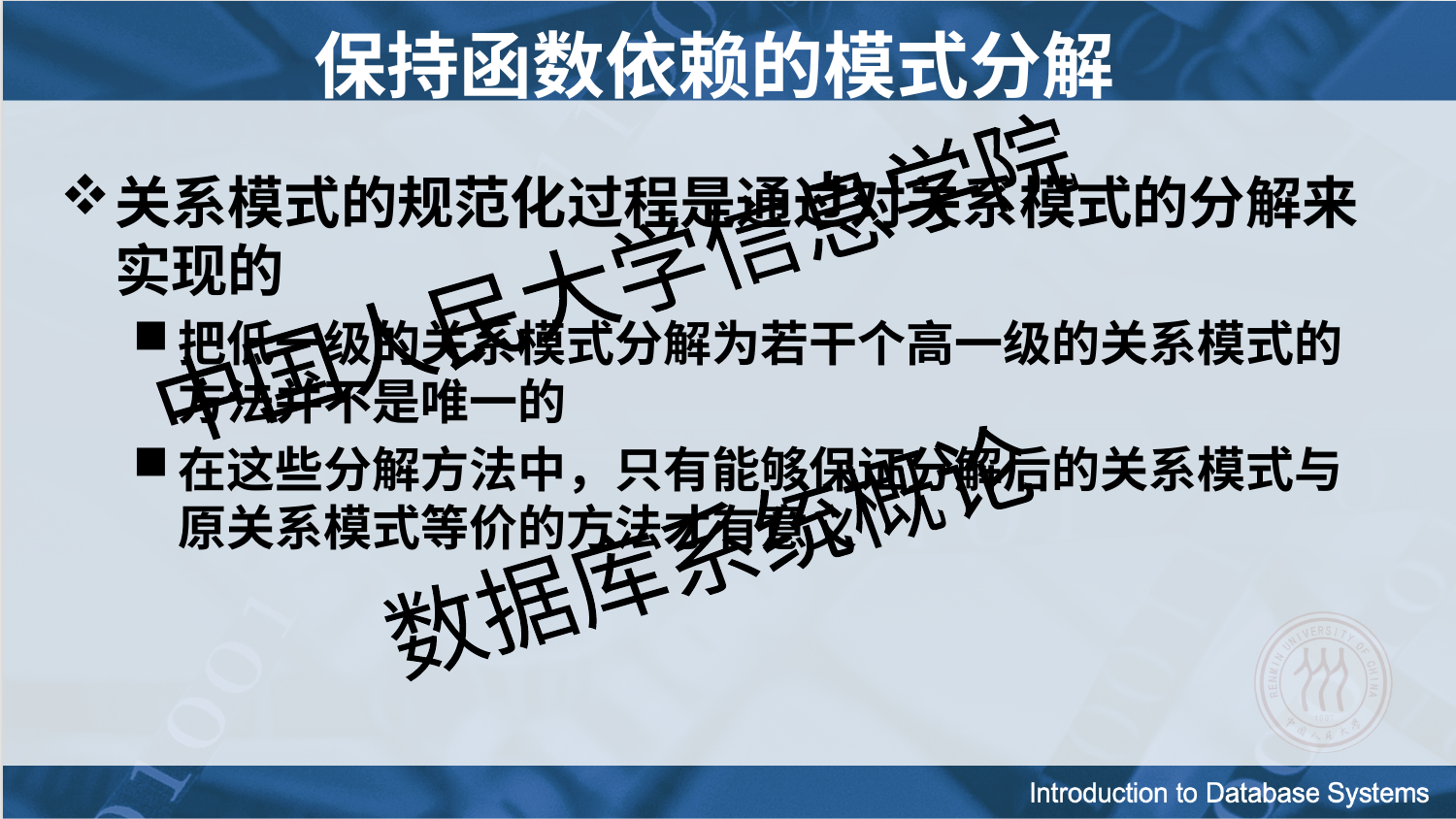

# 保持函数依赖的模式分解
关系模式的规范化过程是通过对关系模式的分解来实现的
把低一级的关系模式分解为若干个高一级的关系模式的方法并不是唯一的
在这些分解方法中，只有能够保证分解后的关系模式与原关系模式等价的方法才有意义